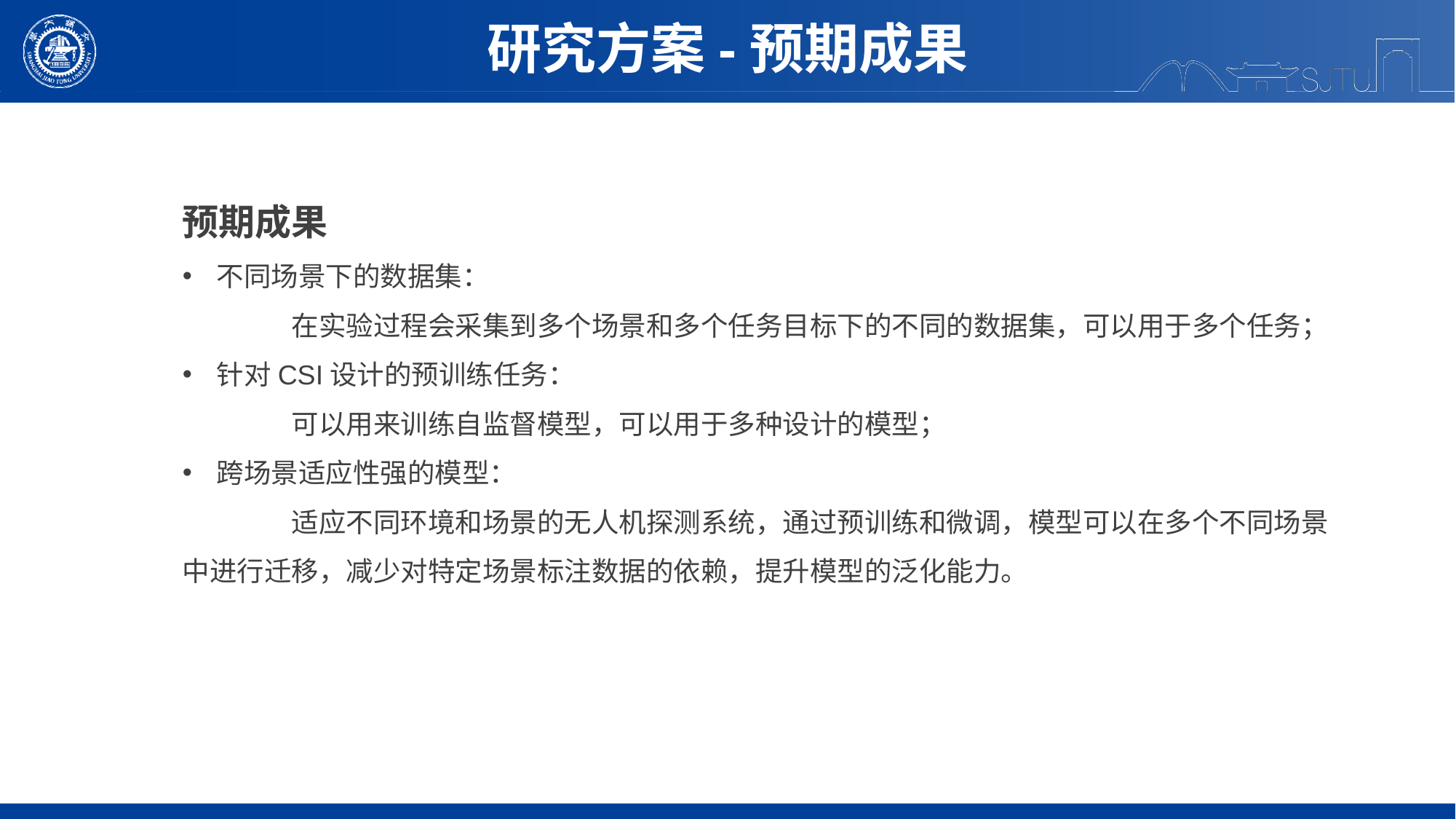

研究方案-预期成果
预期成果
不同场景下的数据集：
	在实验过程会采集到多个场景和多个任务目标下的不同的数据集，可以用于多个任务；
针对CSI设计的预训练任务：
	可以用来训练自监督模型，可以用于多种设计的模型；
跨场景适应性强的模型：
	适应不同环境和场景的无人机探测系统，通过预训练和微调，模型可以在多个不同场景中进行迁移，减少对特定场景标注数据的依赖，提升模型的泛化能力。